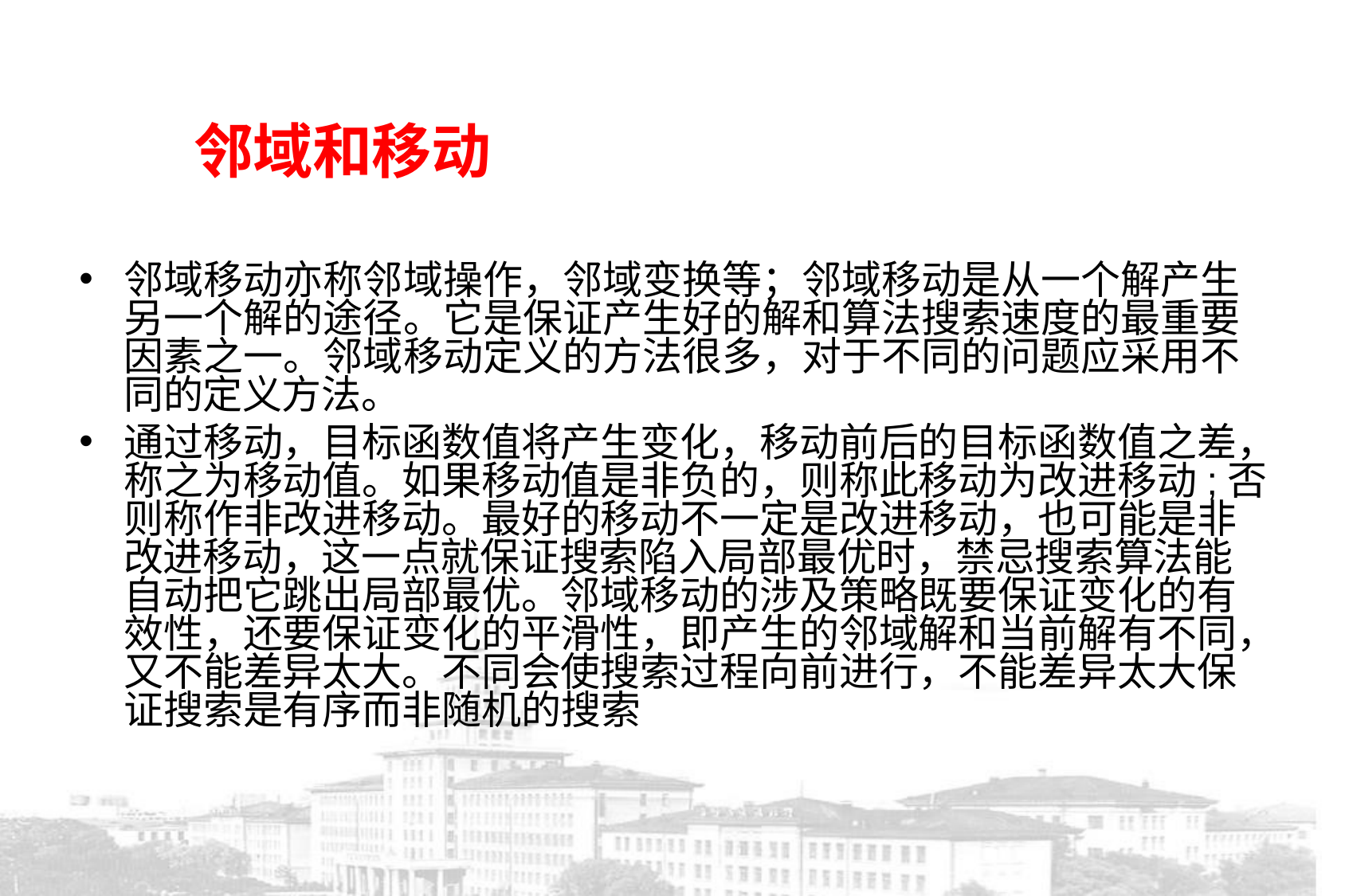

# 邻域和移动
邻域移动亦称邻域操作，邻域变换等；邻域移动是从一个解产生另一个解的途径。它是保证产生好的解和算法搜索速度的最重要因素之一。邻域移动定义的方法很多，对于不同的问题应采用不同的定义方法。
通过移动，目标函数值将产生变化，移动前后的目标函数值之差，称之为移动值。如果移动值是非负的，则称此移动为改进移动;否则称作非改进移动。最好的移动不一定是改进移动，也可能是非 改进移动，这一点就保证搜索陷入局部最优时，禁忌搜索算法能 自动把它跳出局部最优。邻域移动的涉及策略既要保证变化的有 效性，还要保证变化的平滑性，即产生的邻域解和当前解有不同，又不能差异太大。不同会使搜索过程向前进行，不能差异太大保 证搜索是有序而非随机的搜索